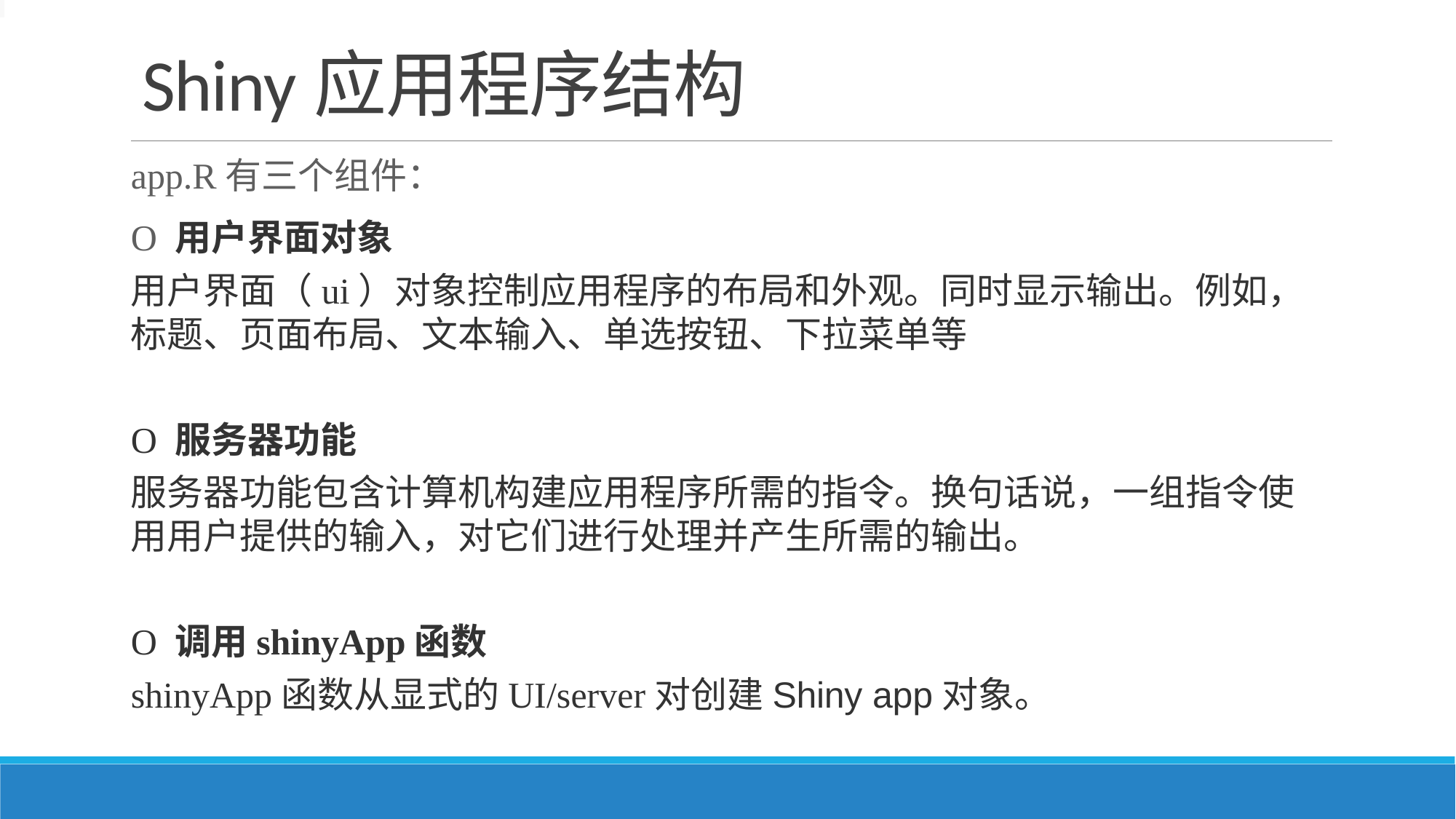

# Shiny应用程序结构
app.R有三个组件：
O 用户界面对象
用户界面（ui）对象控制应用程序的布局和外观。同时显示输出。例如，标题、页面布局、文本输入、单选按钮、下拉菜单等

O 服务器功能
服务器功能包含计算机构建应用程序所需的指令。换句话说，一组指令使用用户提供的输入，对它们进行处理并产生所需的输出。

O 调用shinyApp函数
shinyApp函数从显式的UI/server对创建Shiny app对象。